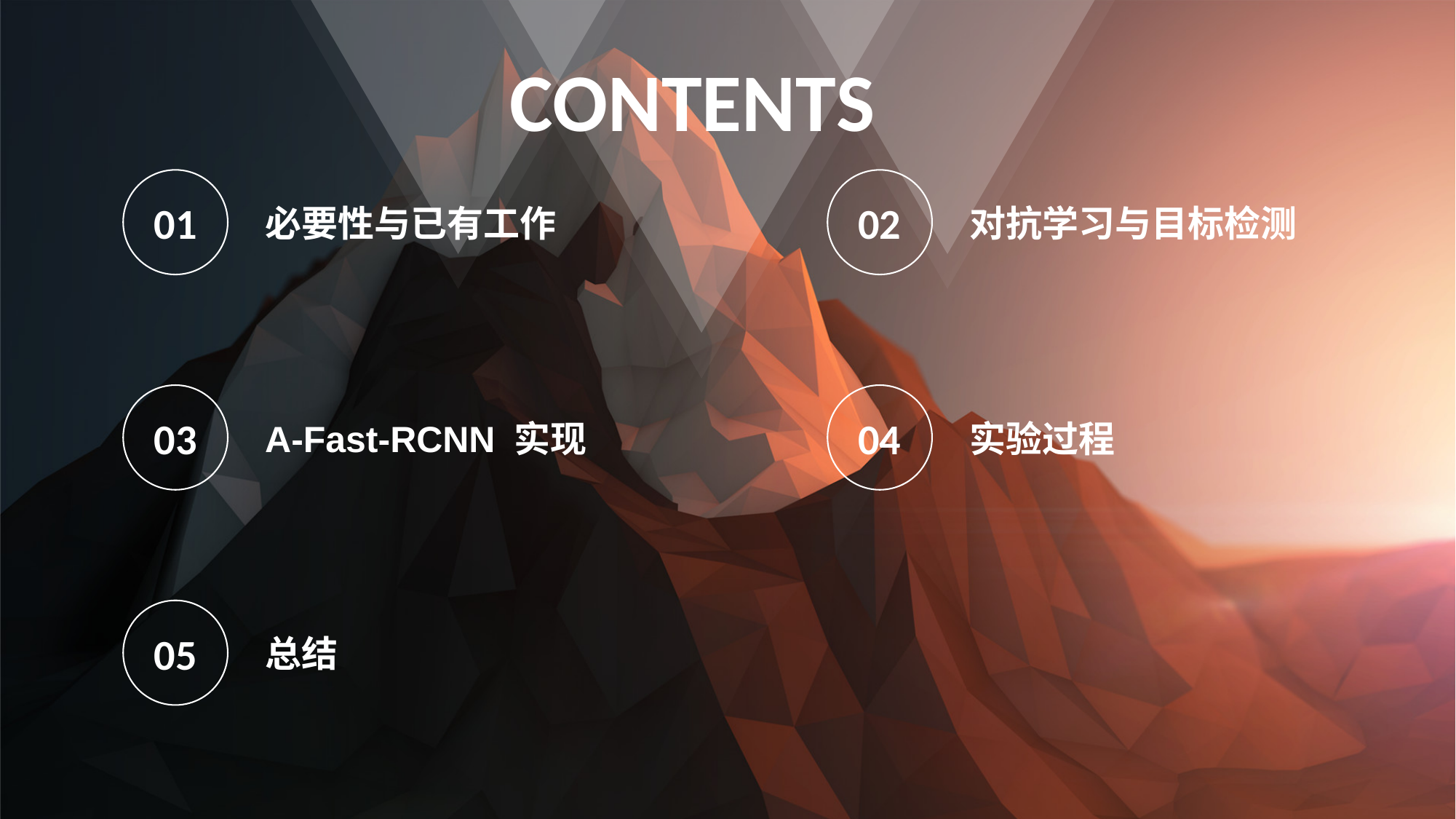

CONTENTS
01
02
必要性与已有工作
对抗学习与目标检测
03
04
A-Fast-RCNN 实现
实验过程
05
总结